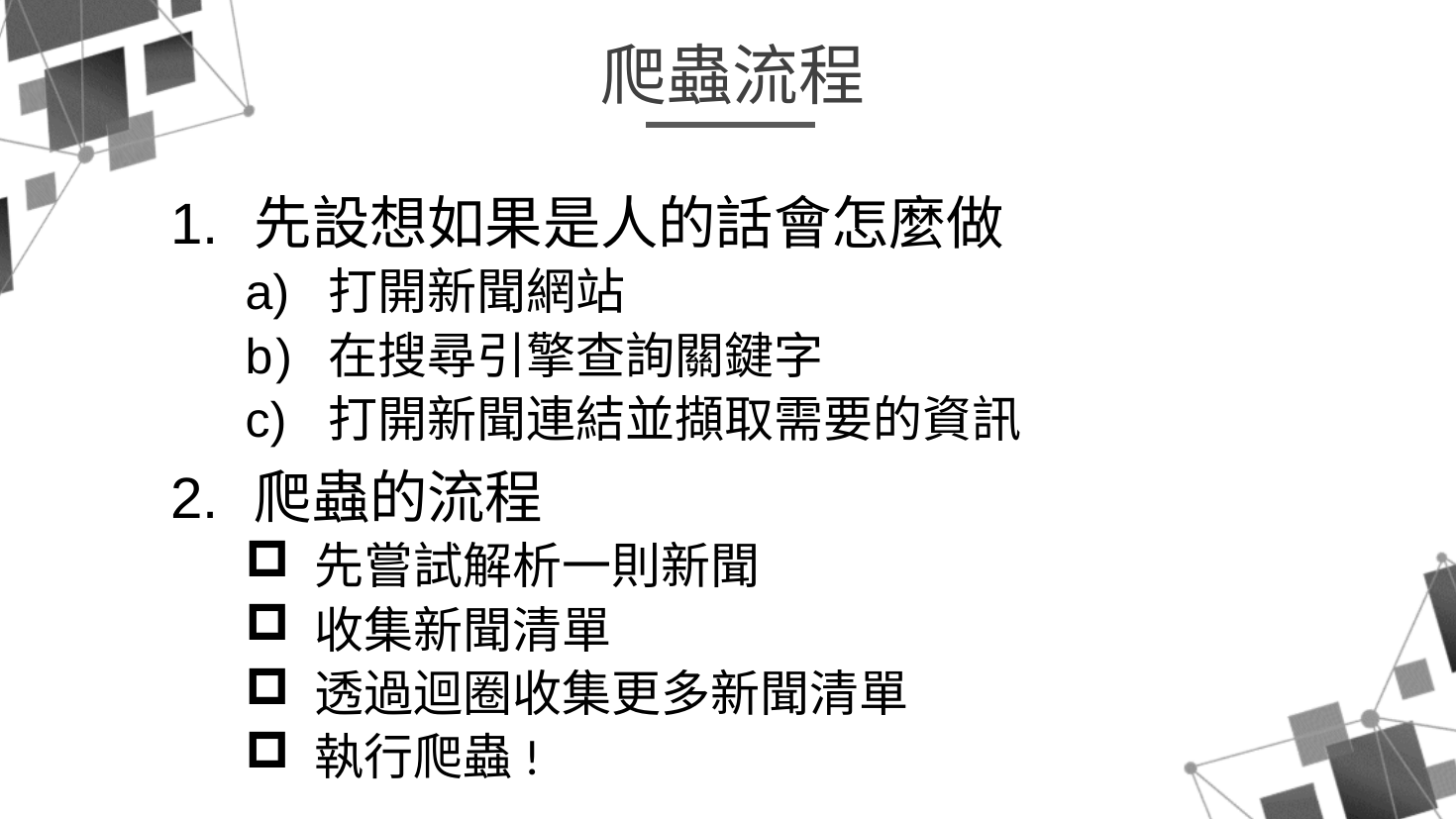

爬蟲流程
先設想如果是人的話會怎麼做
打開新聞網站
在搜尋引擎查詢關鍵字
打開新聞連結並擷取需要的資訊
爬蟲的流程
 先嘗試解析一則新聞
 收集新聞清單
 透過迴圈收集更多新聞清單
 執行爬蟲!